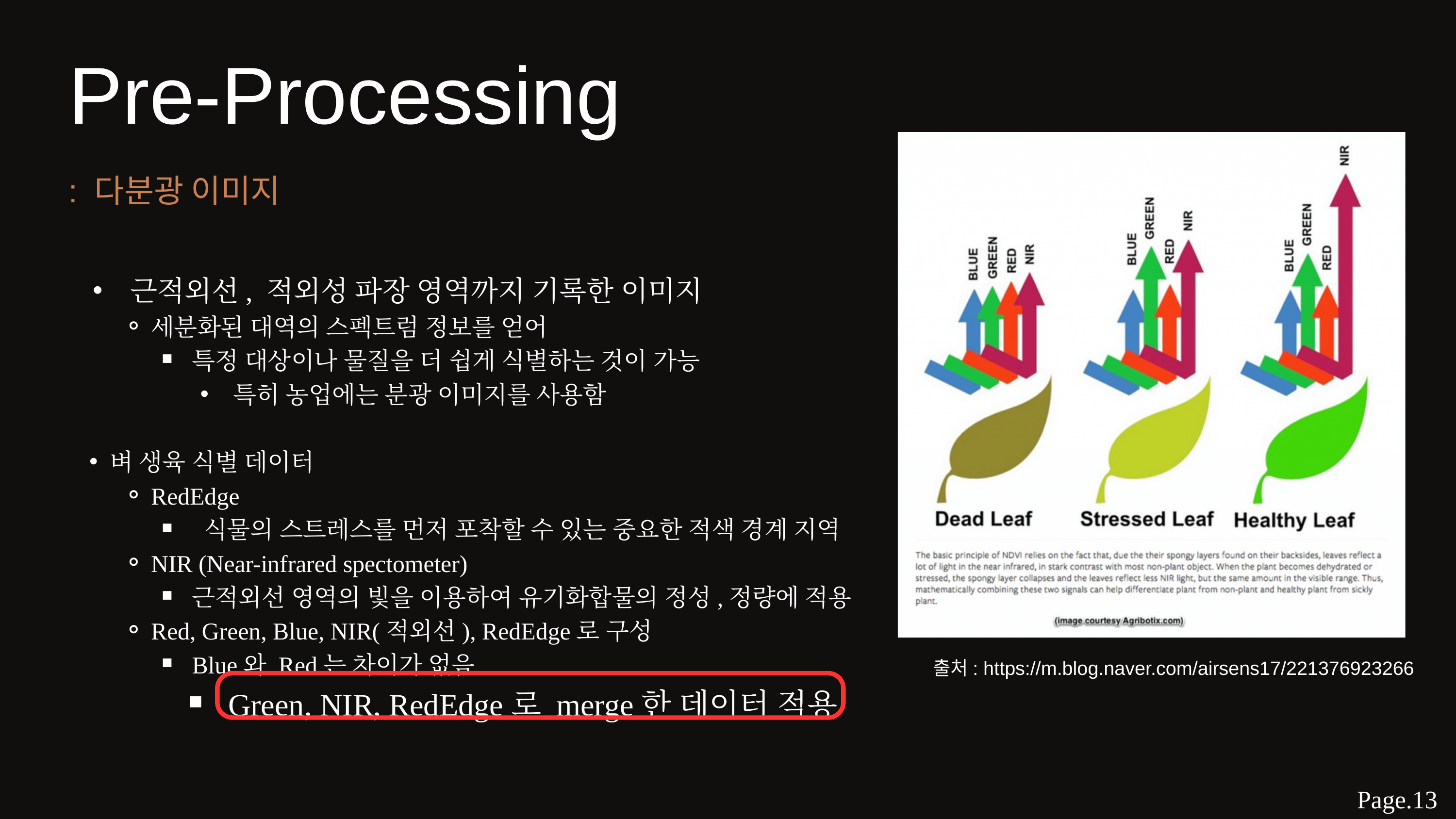

Pre-Processing
: 다분광 이미지

 근적외선, 적외성 파장 영역까지 기록한 이미지
세분화된 대역의 스펙트럼 정보를 얻어
특정 대상이나 물질을 더 쉽게 식별하는 것이 가능
특히 농업에는 분광 이미지를 사용함

벼 생육 식별 데이터
RedEdge
 식물의 스트레스를 먼저 포착할 수 있는 중요한 적색 경계 지역
NIR (Near-infrared spectometer)
근적외선 영역의 빛을 이용하여 유기화합물의 정성,정량에 적용
Red, Green, Blue, NIR(적외선), RedEdge로 구성
Blue와 Red는 차이가 없음
Green, NIR, RedEdge로 merge한 데이터 적용
출처: https://m.blog.naver.com/airsens17/221376923266

Page.13